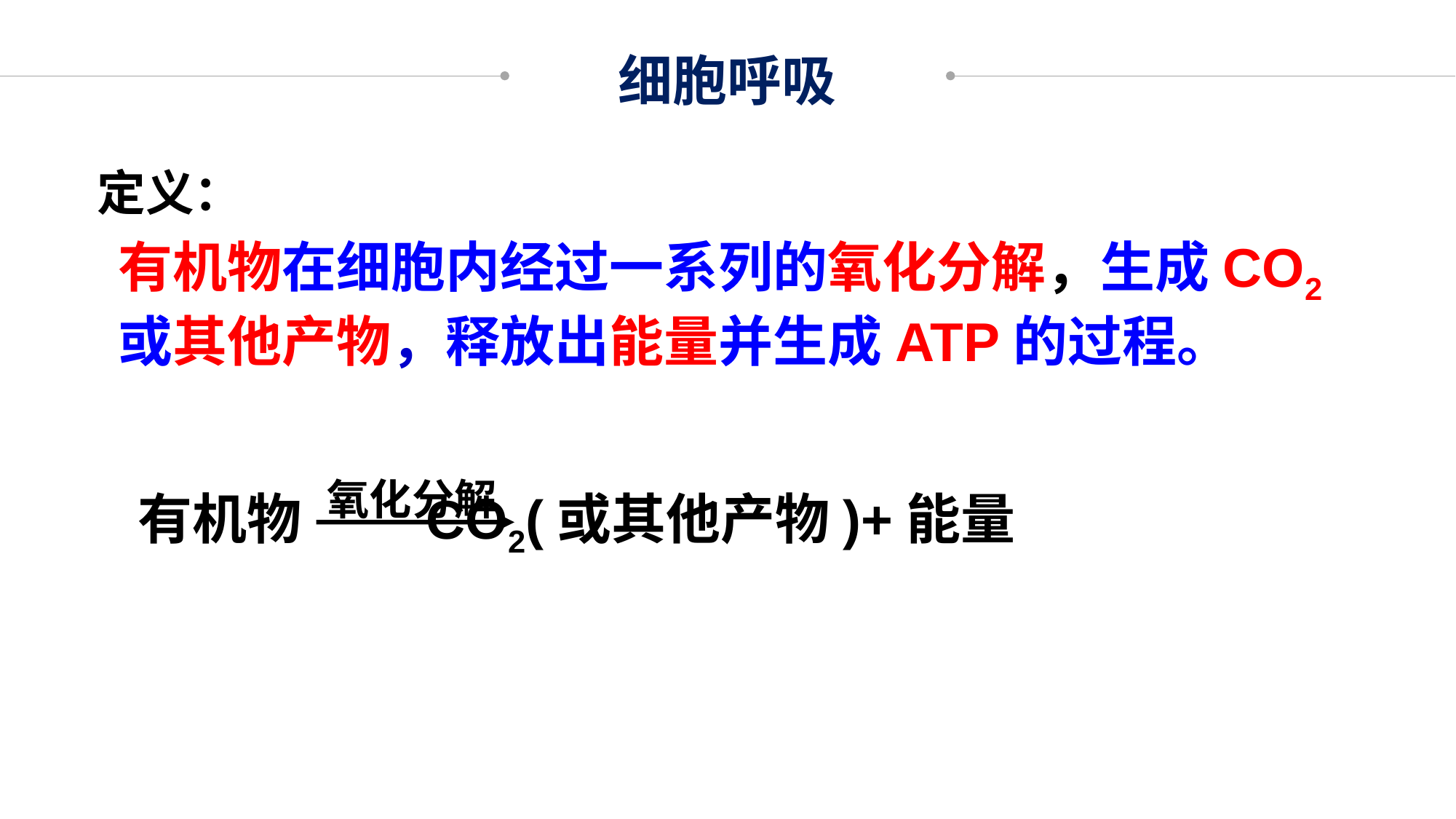

细胞呼吸
定义：
有机物在细胞内经过一系列的氧化分解，生成CO2或其他产物，释放出能量并生成ATP的过程。
氧化分解
有机物         CO2(或其他产物)+能量